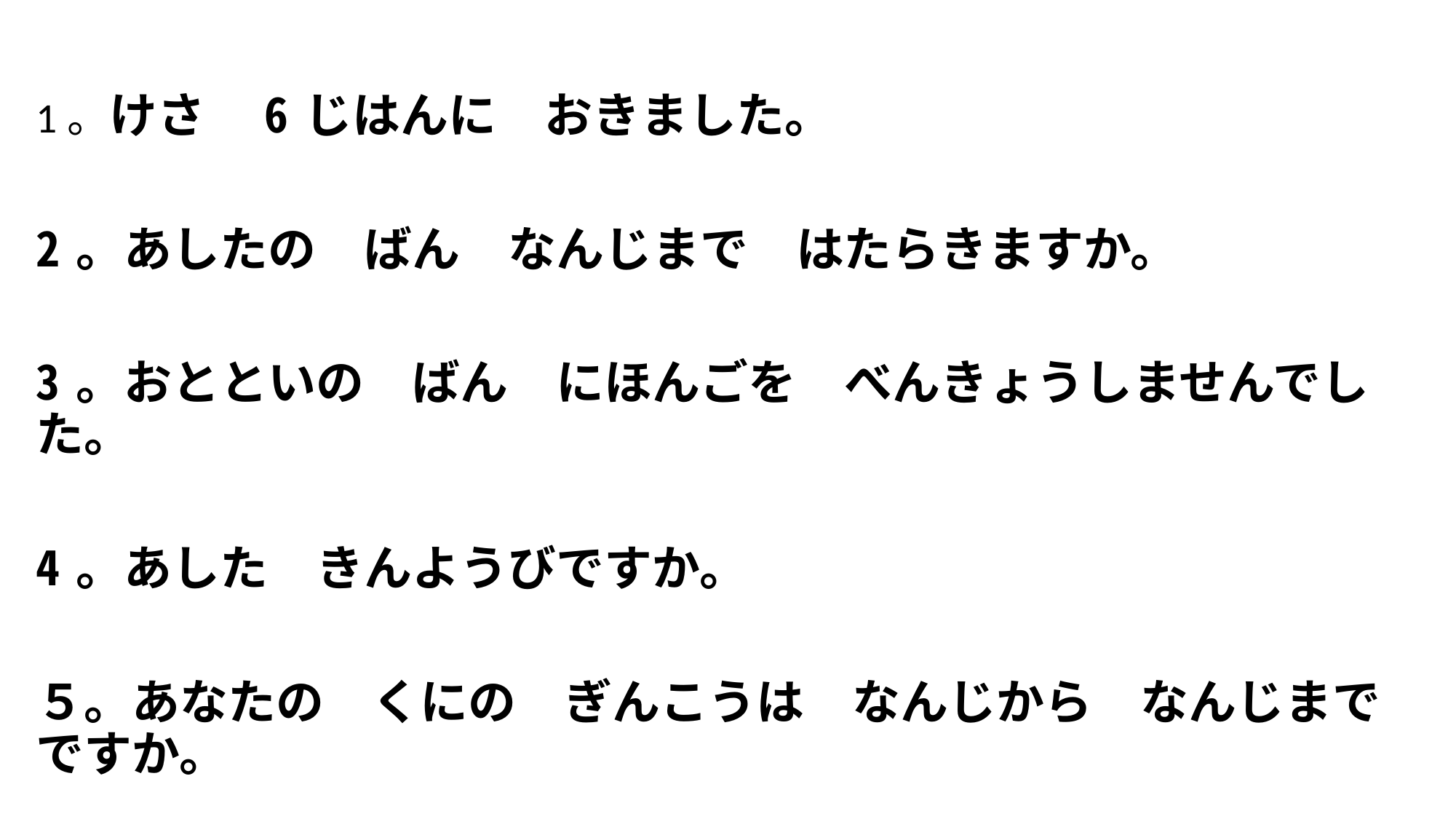

1。けさ　6じはんに　おきました。

2。あしたの　ばん　なんじまで　はたらきますか。

3。おとといの　ばん　にほんごを　べんきょうしませんでした。

4。あした　きんようびですか。

５。あなたの　くにの　ぎんこうは　なんじから　なんじまで ですか。